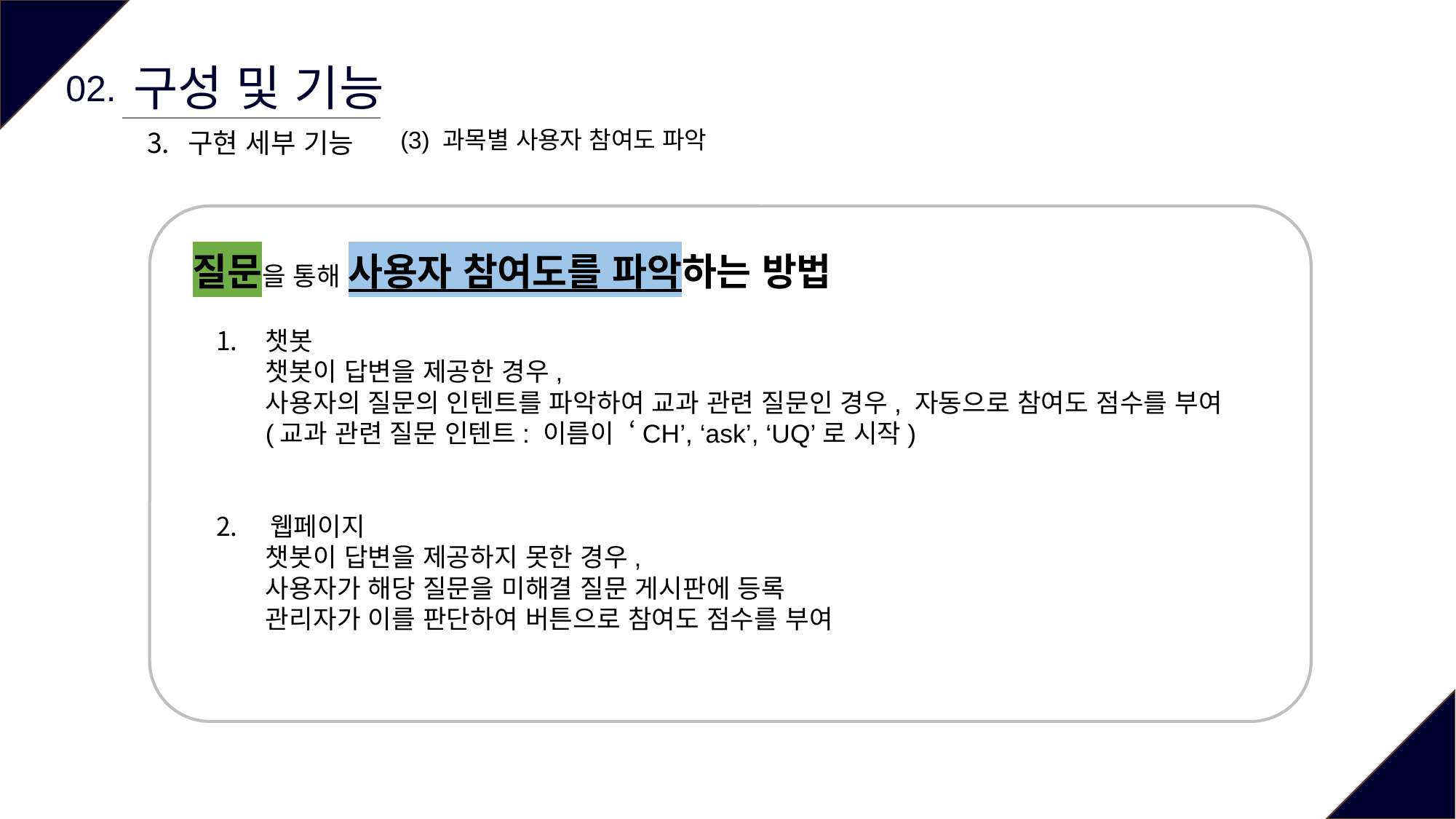

구성 및 기능
02.
(3) 과목별 사용자 참여도 파악

구현 세부 기능

질문을 통해 사용자 참여도를 파악하는 방법

챗봇
챗봇이 답변을 제공한 경우,
사용자의 질문의 인텐트를 파악하여 교과 관련 질문인 경우, 자동으로 참여도 점수를 부여
(교과 관련 질문 인텐트: 이름이  ‘CH’, ‘ask’, ‘UQ’로 시작)

웹페이지
챗봇이 답변을 제공하지 못한 경우,
사용자가 해당 질문을 미해결 질문 게시판에 등록
관리자가 이를 판단하여 버튼으로 참여도 점수를 부여